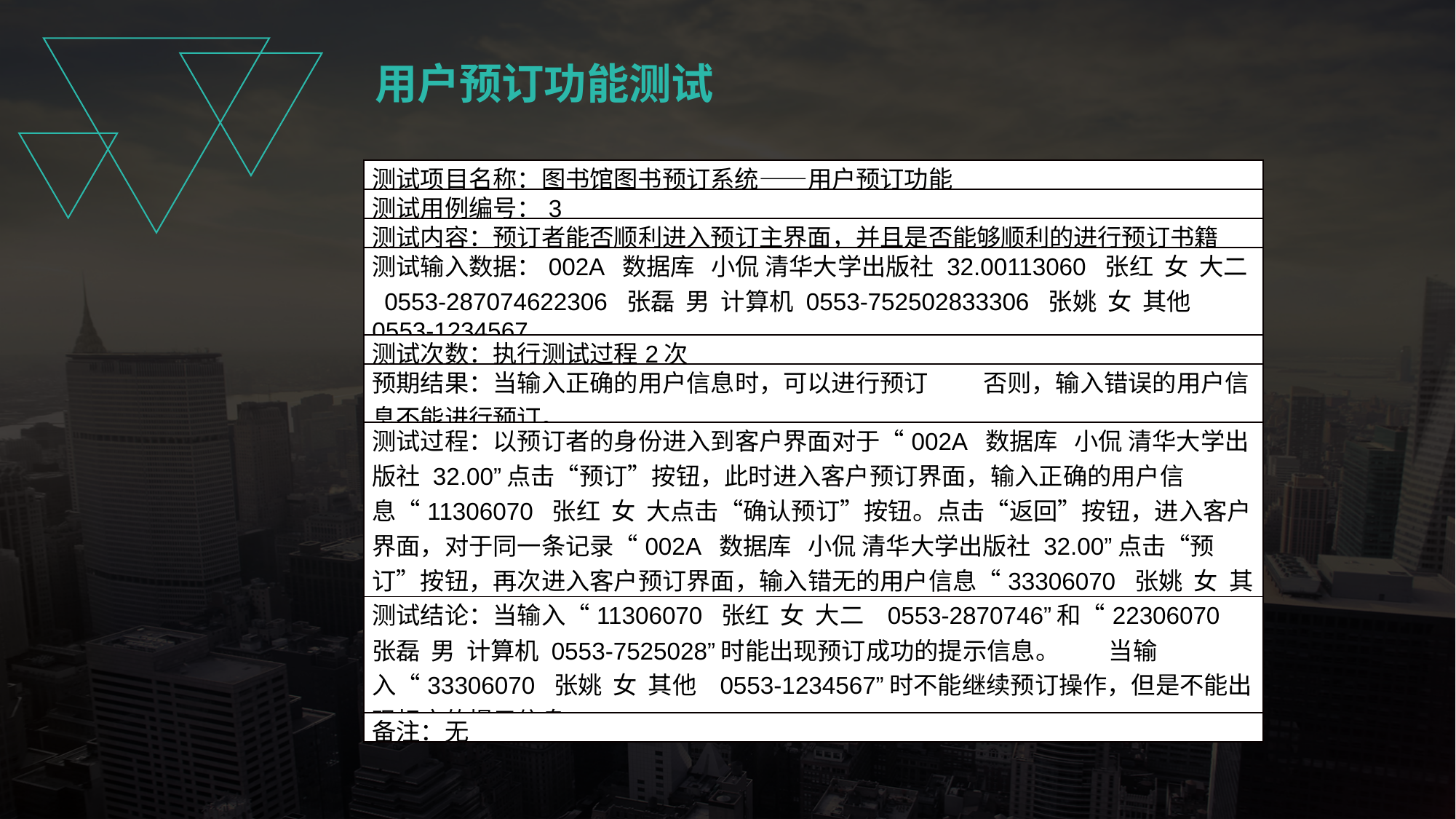

用户预订功能测试

| 测试项目名称：图书馆图书预订系统——用户预订功能 |
| --- |
| 测试用例编号：3 |
| 测试内容：预订者能否顺利进入预订主界面，并且是否能够顺利的进行预订书籍 |
| 测试输入数据：002A 数据库 小侃 清华大学出版社 32.00113060 张红 女 大二 0553-287074622306 张磊 男 计算机 0553-752502833306 张姚 女 其他 0553-1234567 |
| 测试次数：执行测试过程2次 |
| 预期结果：当输入正确的用户信息时，可以进行预订 否则，输入错误的用户信息不能进行预订。 |
| 测试过程：以预订者的身份进入到客户界面对于“002A 数据库 小侃 清华大学出版社 32.00”点击“预订”按钮，此时进入客户预订界面，输入正确的用户信息“11306070 张红 女 大点击“确认预订”按钮。点击“返回”按钮，进入客户界面，对于同一条记录“002A 数据库 小侃 清华大学出版社 32.00”点击“预订”按钮，再次进入客户预订界面，输入错无的用户信息“33306070 张姚 女 其他 0553-1234567”点击“确认预订”按钮。 |
| 测试结论：当输入“11306070 张红 女 大二 0553-2870746”和“22306070 张磊 男 计算机 0553-7525028”时能出现预订成功的提示信息。 当输入“33306070 张姚 女 其他 0553-1234567”时不能继续预订操作，但是不能出现相应的提示信息。 |
| 备注：无 |